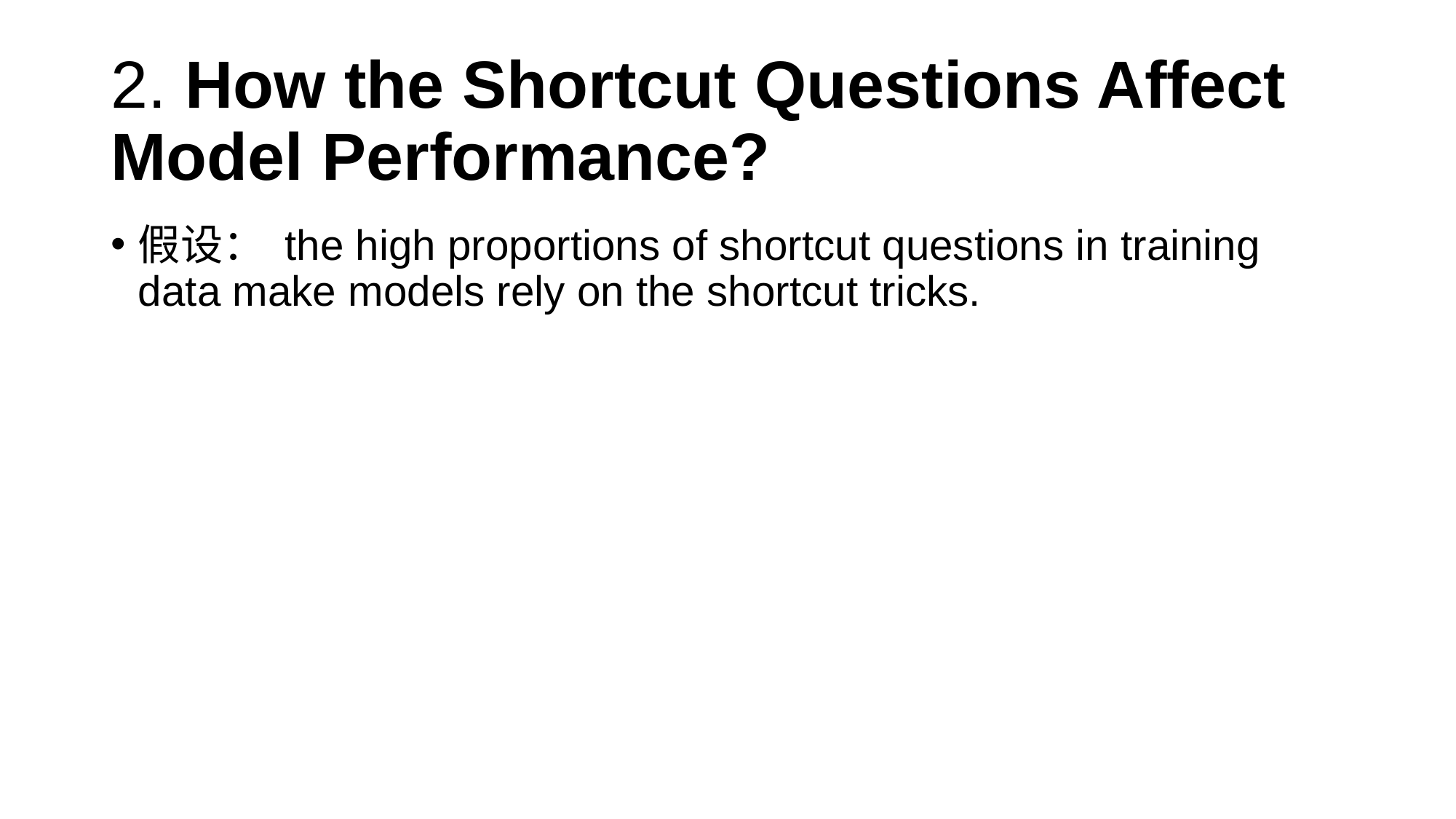

# 2. How the Shortcut Questions Affect Model Performance?
假设： the high proportions of shortcut questions in training data make models rely on the shortcut tricks.